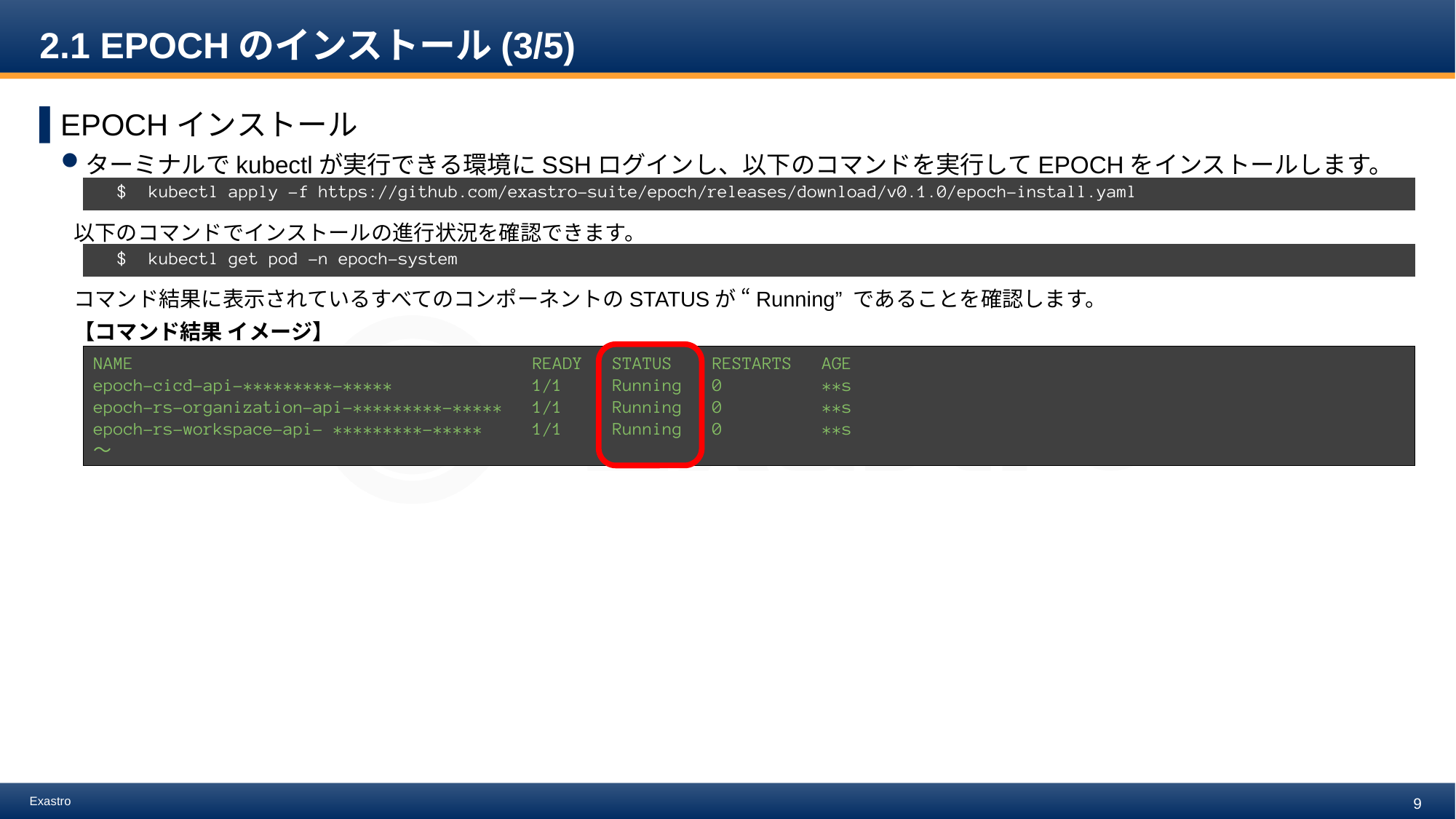

# 2.1 EPOCHのインストール(3/5)
EPOCHインストール
ターミナルでkubectlが実行できる環境にSSHログインし、以下のコマンドを実行してEPOCHをインストールします。

以下のコマンドでインストールの進行状況を確認できます。

コマンド結果に表示されているすべてのコンポーネントのSTATUSが “Running” であることを確認します。
【コマンド結果 イメージ】

| $ | kubectl apply -f https://github.com/exastro-suite/epoch/releases/download/v0.1.0/epoch-install.yaml |
| --- | --- |
| $ | kubectl get pod -n epoch-system |
| --- | --- |

NAME                                        READY   STATUS    RESTARTS   AGE
epoch-cicd-api-*********-*****              1/1     Running   0          **s
epoch-rs-organization-api-*********-*****   1/1     Running   0          **s
epoch-rs-workspace-api- *********-*****     1/1     Running   0          **s
～